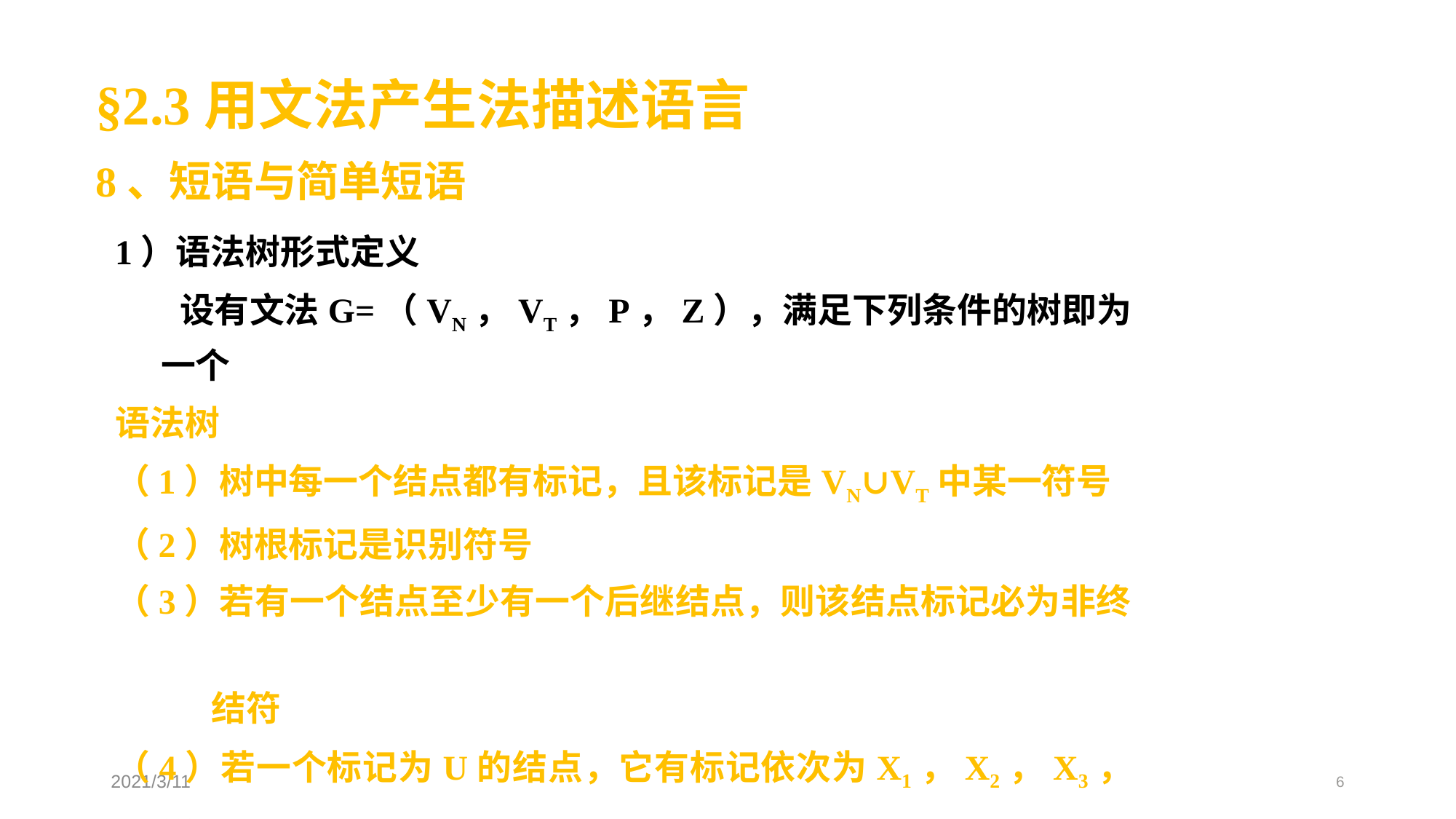

§2.3用文法产生法描述语言
8、短语与简单短语

1）语法树形式定义
       设有文法G=（VN，VT，P，Z），满足下列条件的树即为一个
语法树
（1）树中每一个结点都有标记，且该标记是VN∪VT中某一符号
（2）树根标记是识别符号
（3）若有一个结点至少有一个后继结点，则该结点标记必为非终
           结符
（4）若一个标记为U的结点，它有标记依次为X1，X2，X3，…，
           Xn的直接后继结点，则U∷=X1X2…Xn必定是G的一条规则
2021/3/11
6